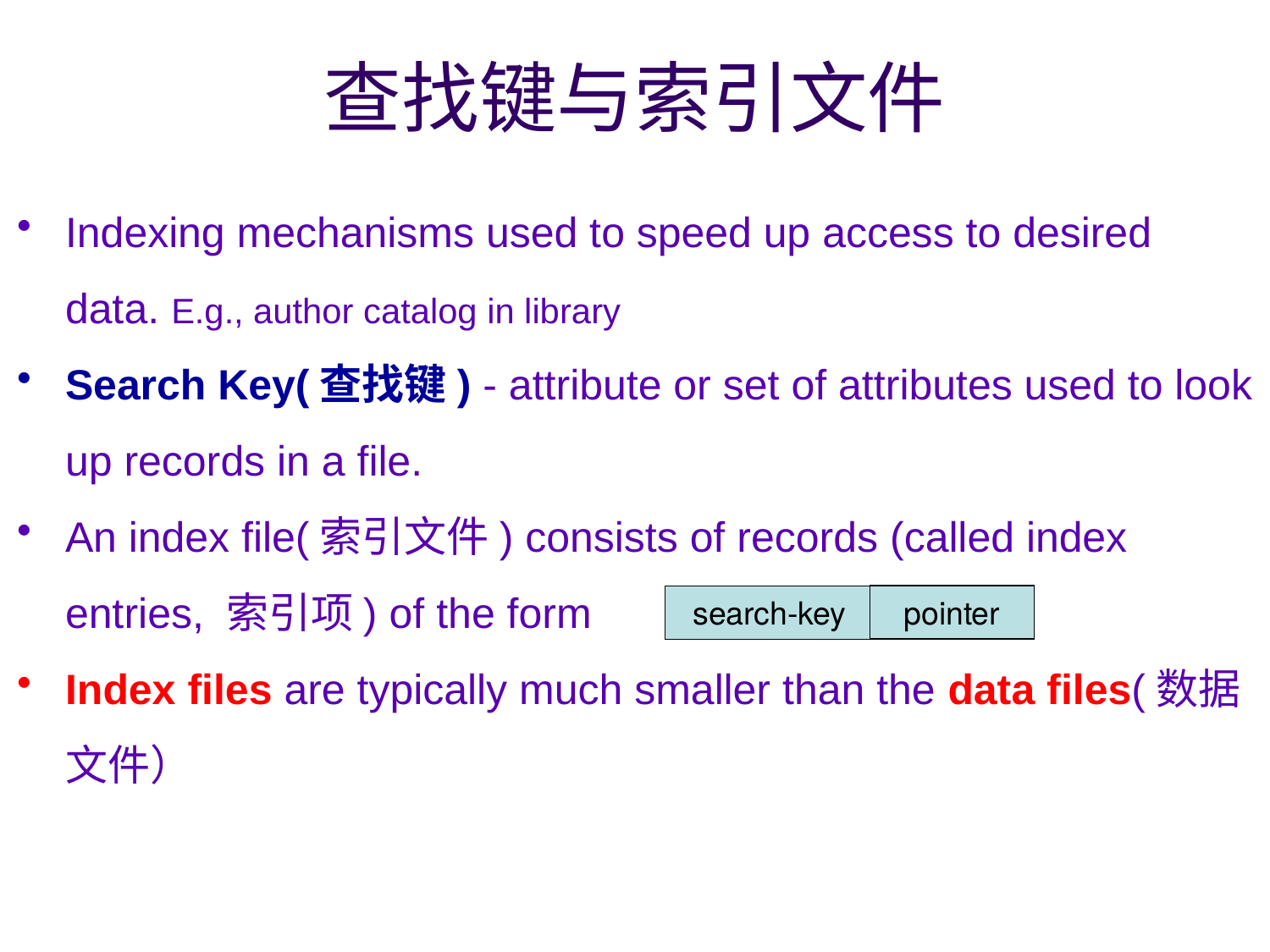

# 查找键与索引文件
Indexing mechanisms used to speed up access to desired data. E.g., author catalog in library
Search Key(查找键) - attribute or set of attributes used to look up records in a file.
An index file(索引文件) consists of records (called index entries, 索引项) of the form
Index files are typically much smaller than the data files(数据文件）
pointer
search-key